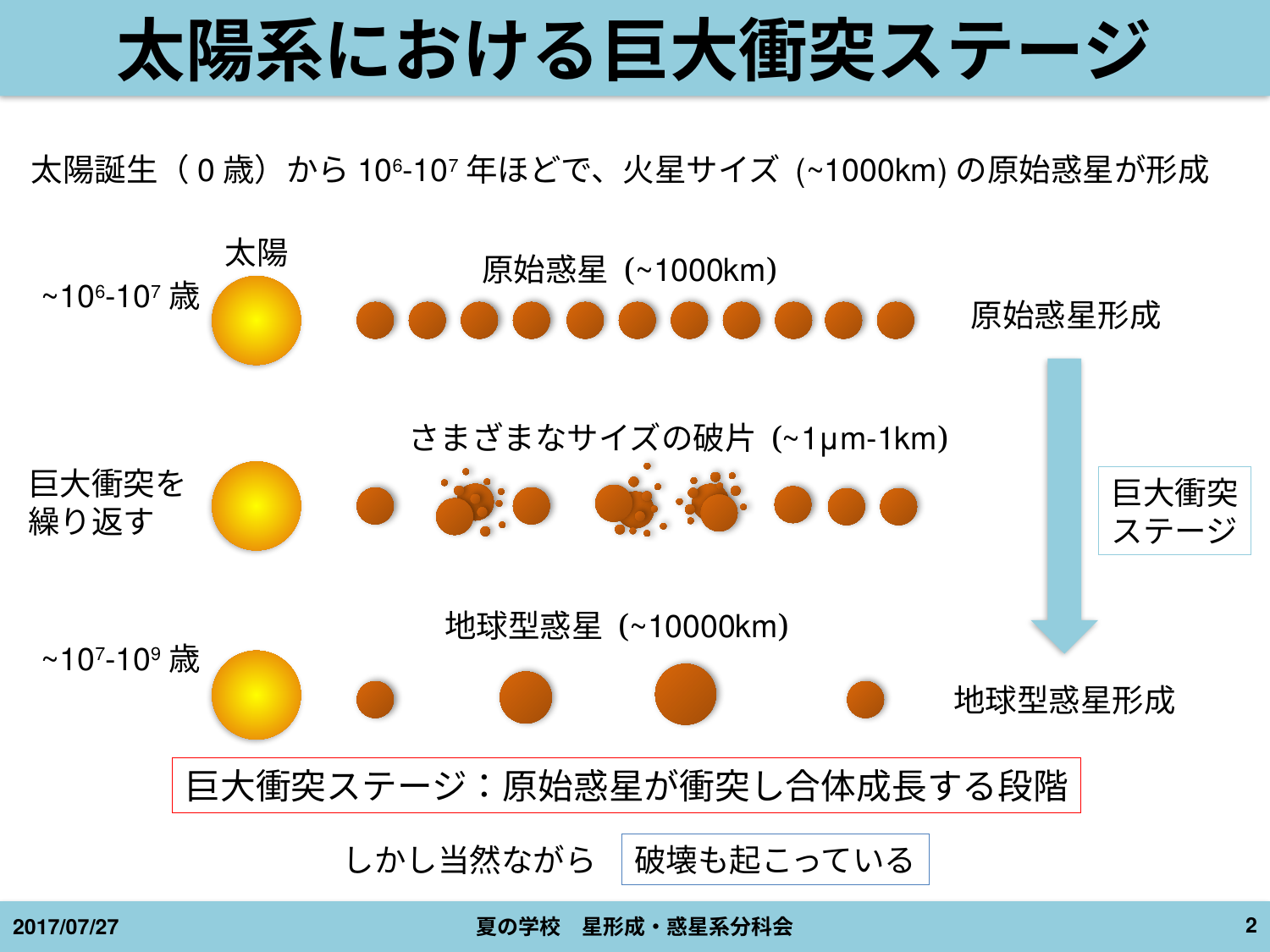

# 太陽系における巨大衝突ステージ
太陽誕生（0歳）から106-107年ほどで、火星サイズ (~1000km)の原始惑星が形成
太陽
原始惑星 (~1000km)

~106-107歳
原始惑星形成

巨大衝突を
繰り返す
地球型惑星形成
さまざまなサイズの破片 (~1μm-1km)

巨大衝突
ステージ
地球型惑星 (~10000km)

~107-109歳
巨大衝突ステージ：原始惑星が衝突し合体成長する段階
破壊も起こっている
しかし当然ながら
2017/07/27
夏の学校　星形成・惑星系分科会
2